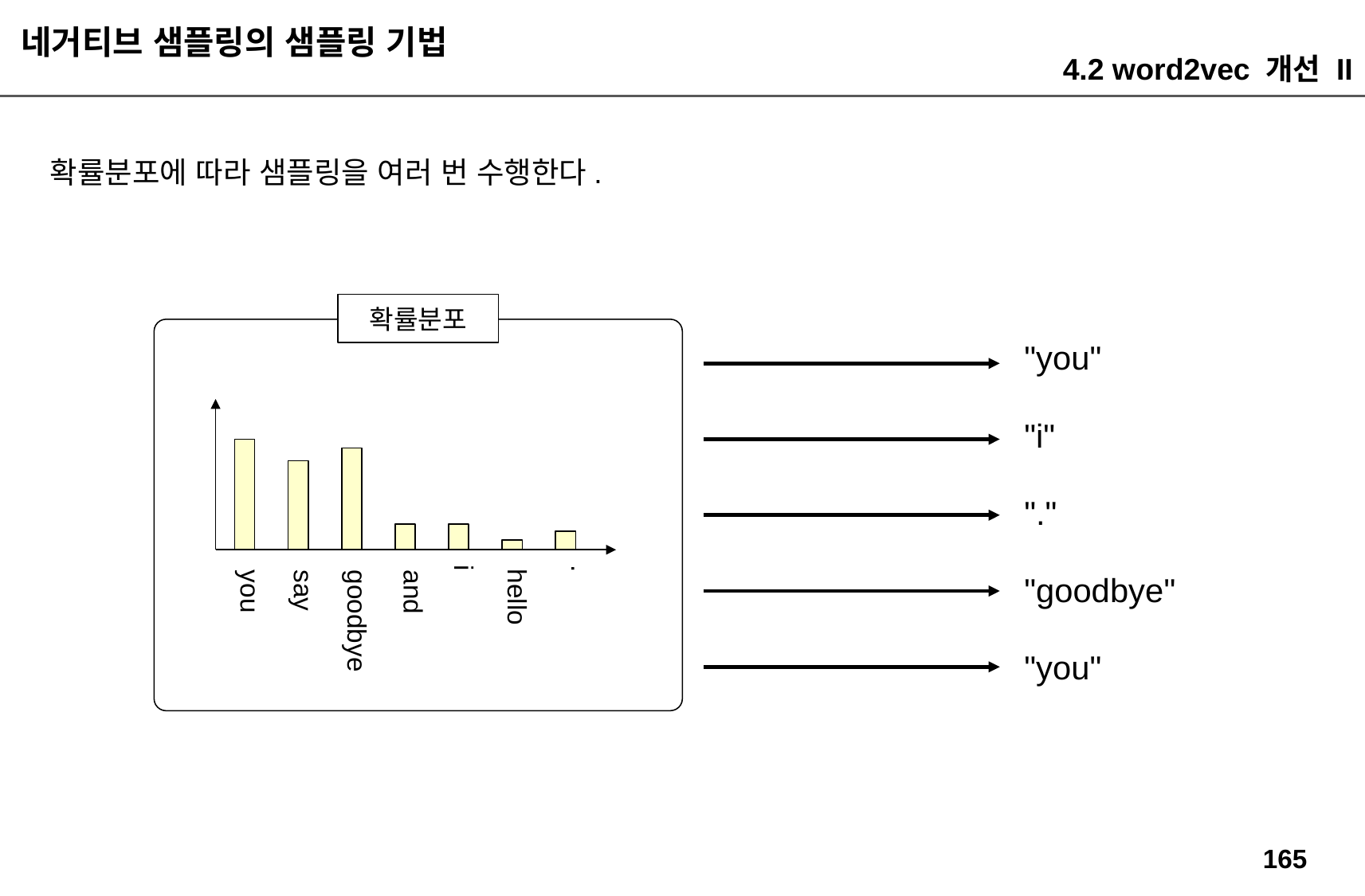

네거티브 샘플링의 샘플링 기법
4.2 word2vec 개선 II
확률분포에 따라 샘플링을 여러 번 수행한다.
확률분포

"you"
"i"

"."

.
hello
say
i
you
goodbye
and
"goodbye"
"you"